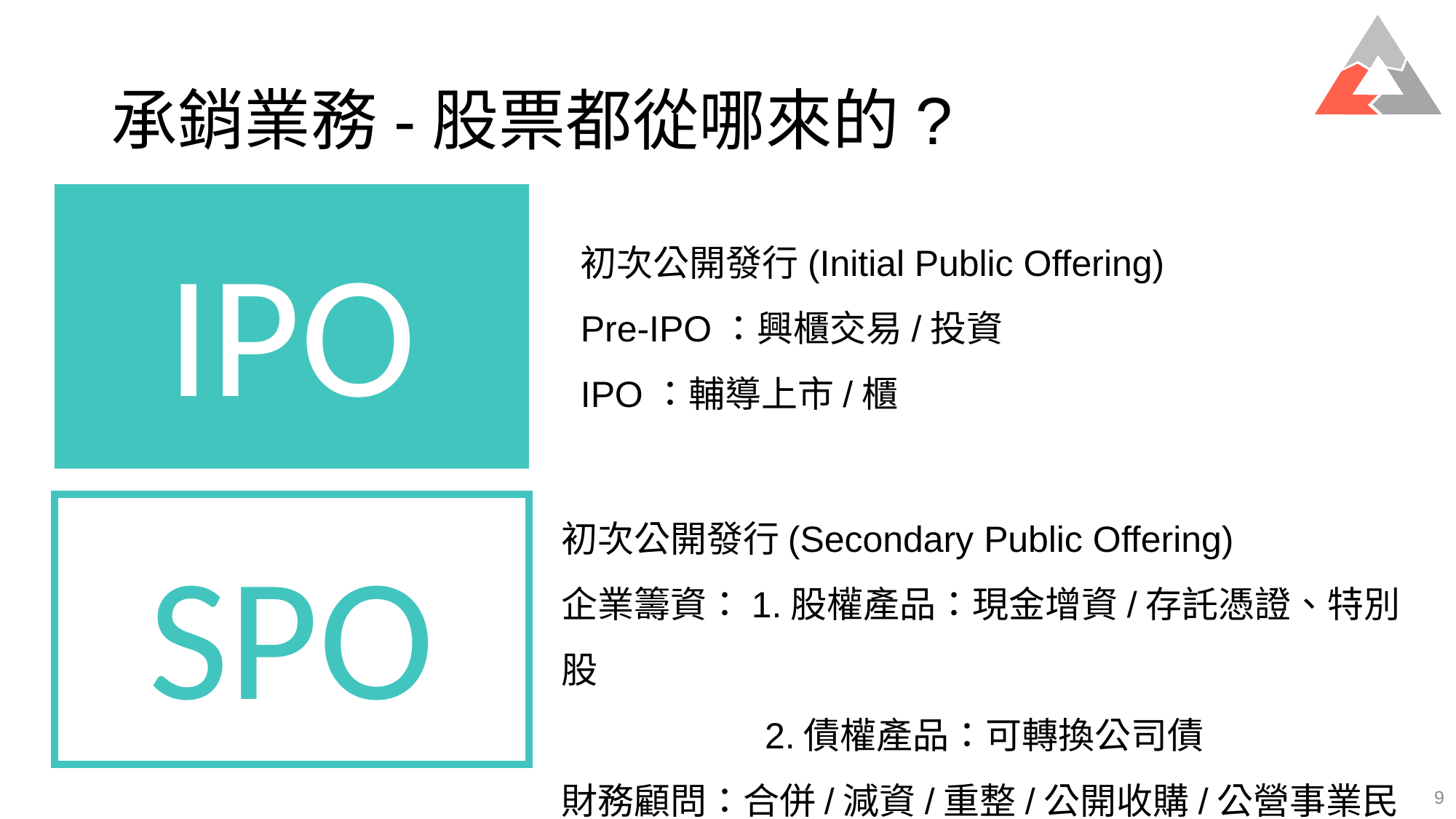

# 承銷業務-股票都從哪來的?
IPO
初次公開發行(Initial Public Offering)
Pre-IPO：興櫃交易/投資
IPO：輔導上市/櫃
初次公開發行(Secondary Public Offering)
企業籌資：1.股權產品：現金增資/存託憑證、特別股
                    2.債權產品：可轉換公司債
財務顧問：合併/減資/重整/公開收購/公營事業民營化
SPO
9